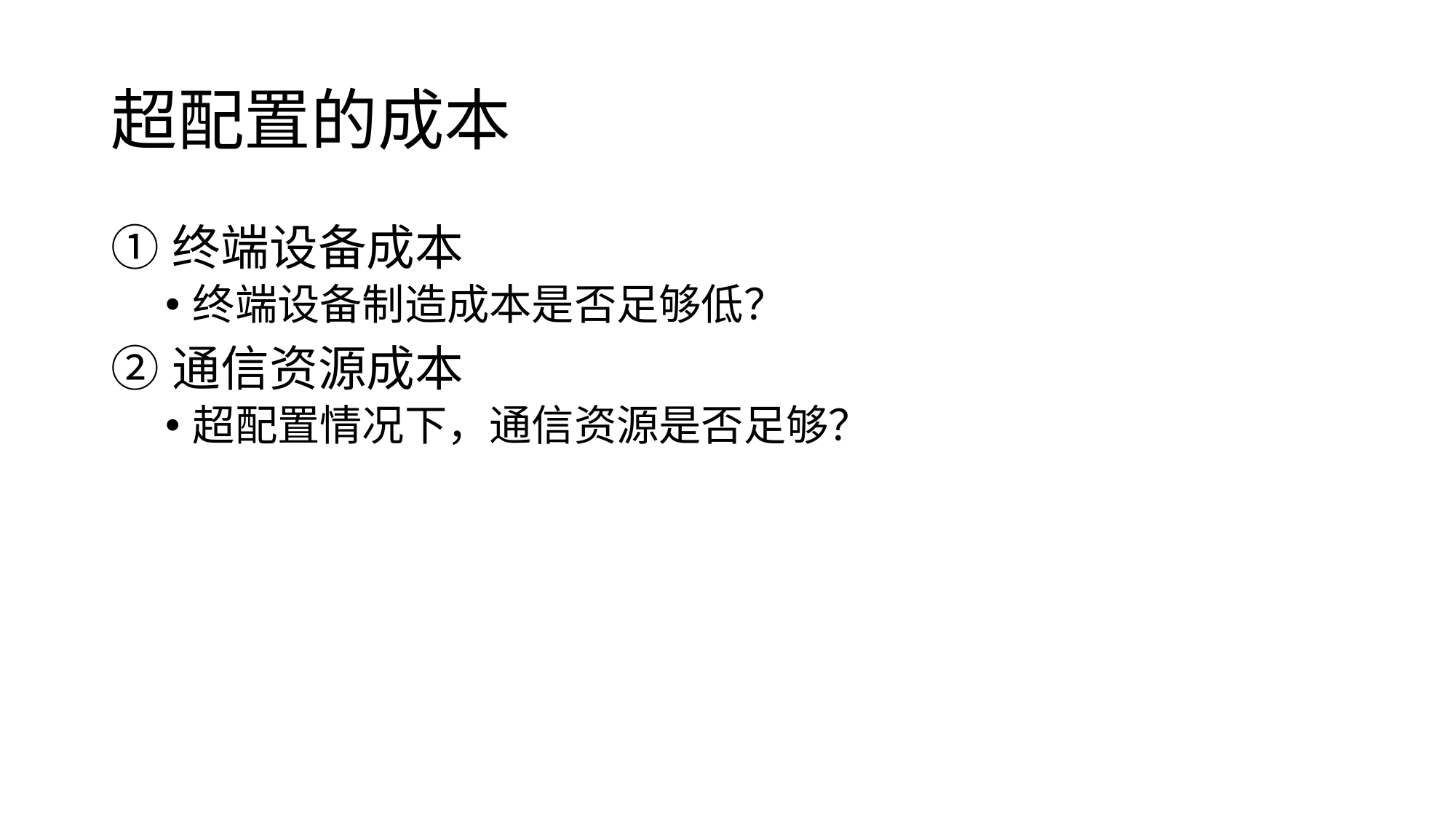

# 超配置的成本
终端设备成本
终端设备制造成本是否足够低？
通信资源成本
超配置情况下，通信资源是否足够？